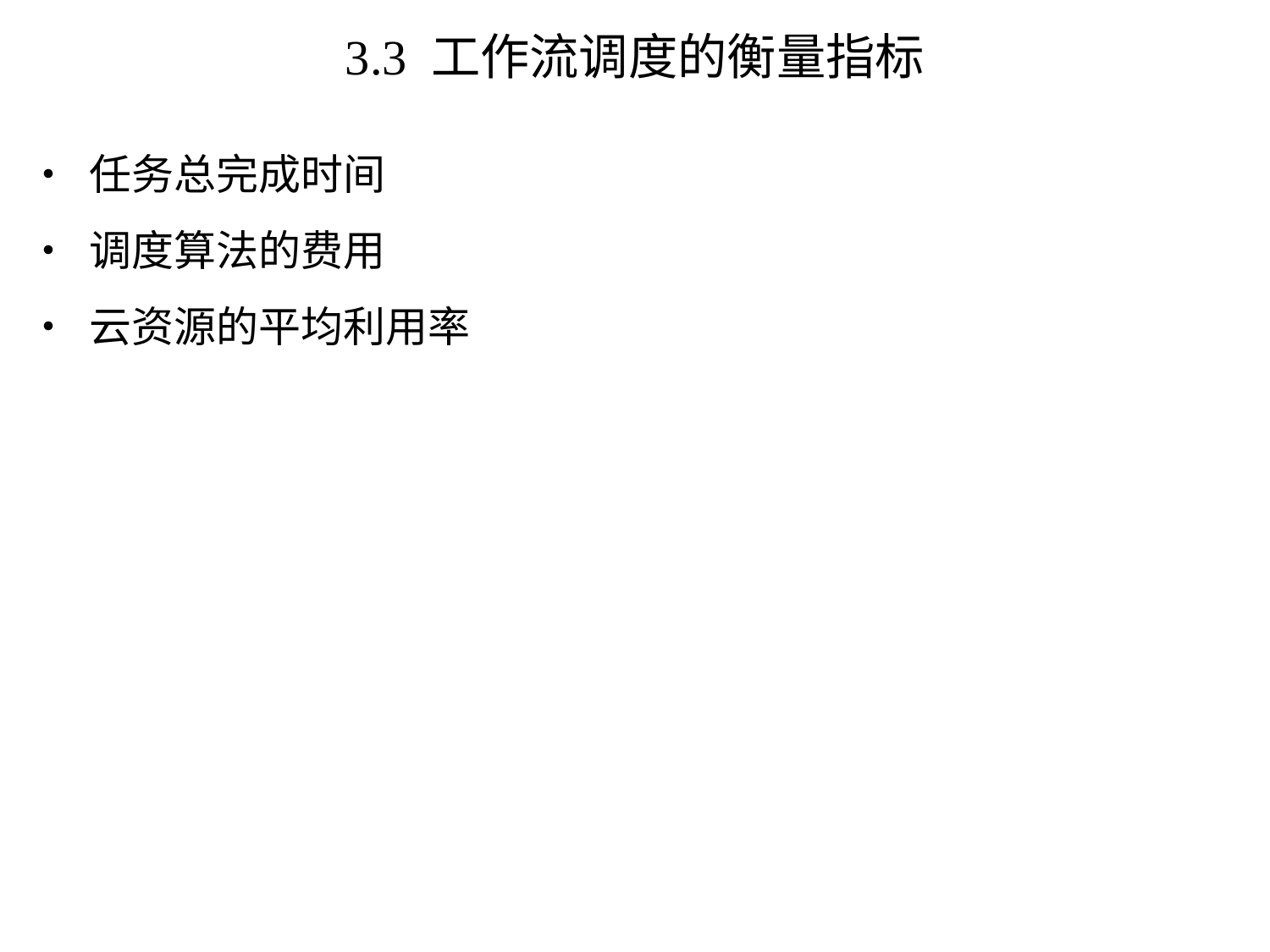

# 3.3 工作流调度的衡量指标
• 任务总完成时间
• 调度算法的费用
• 云资源的平均利用率